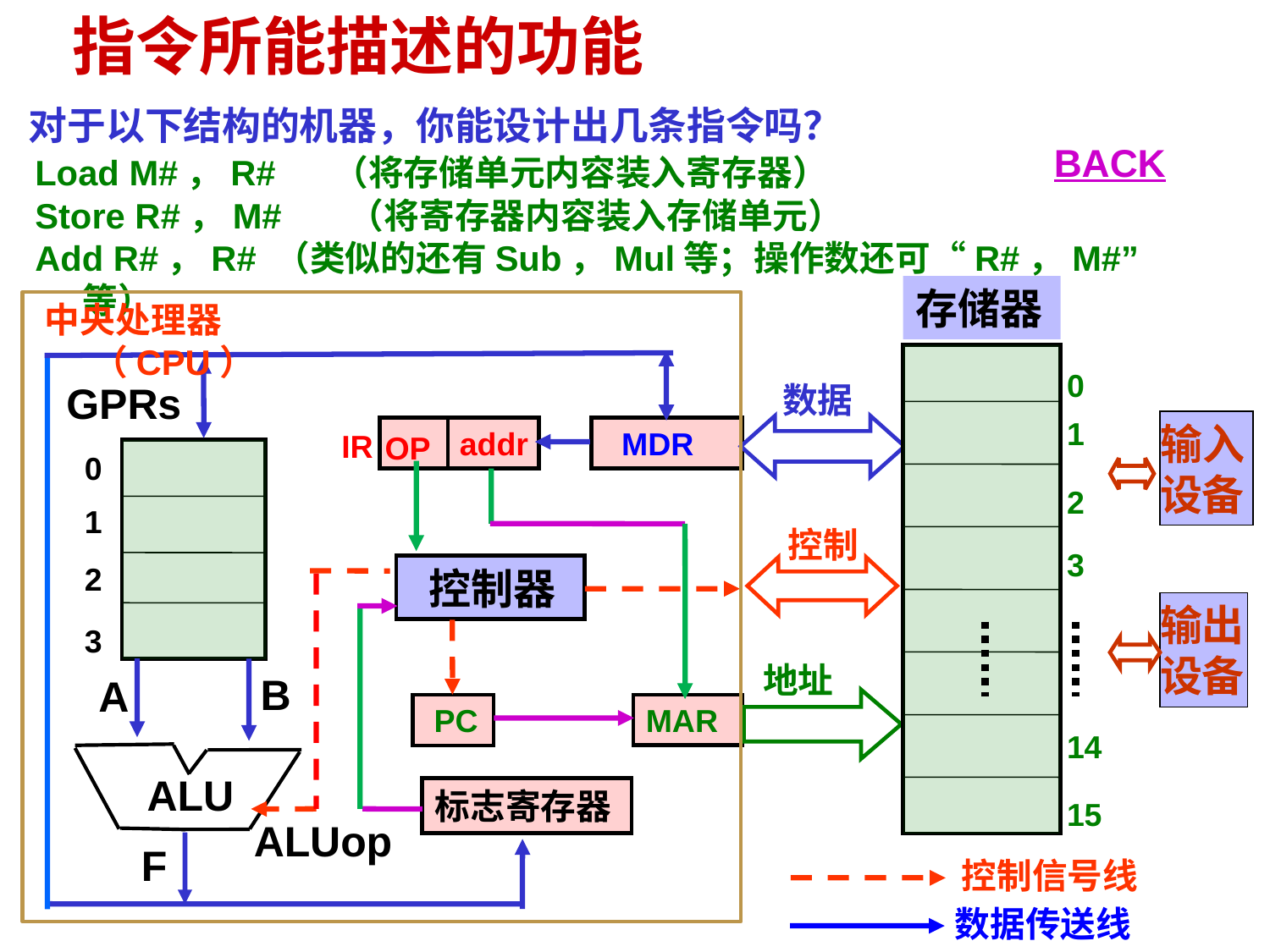

# 指令所能描述的功能
对于以下结构的机器，你能设计出几条指令吗？
BACK
Load M#，R#     （将存储单元内容装入寄存器）
Store R#，M#      （将寄存器内容装入存储单元）
Add R#，R# （类似的还有Sub，Mul等；操作数还可“R#，M#”等）

存储器

0
1
2
3

14
15

中央处理器（CPU）

GPRs
数据

输入
设备

addr
  MDR
IR
OP

0
1

控制

2
 控制器
输出
设备

3
地址

B
A

 PC
MAR

ALU

标志寄存器

ALUop

F
控制信号线

数据传送线